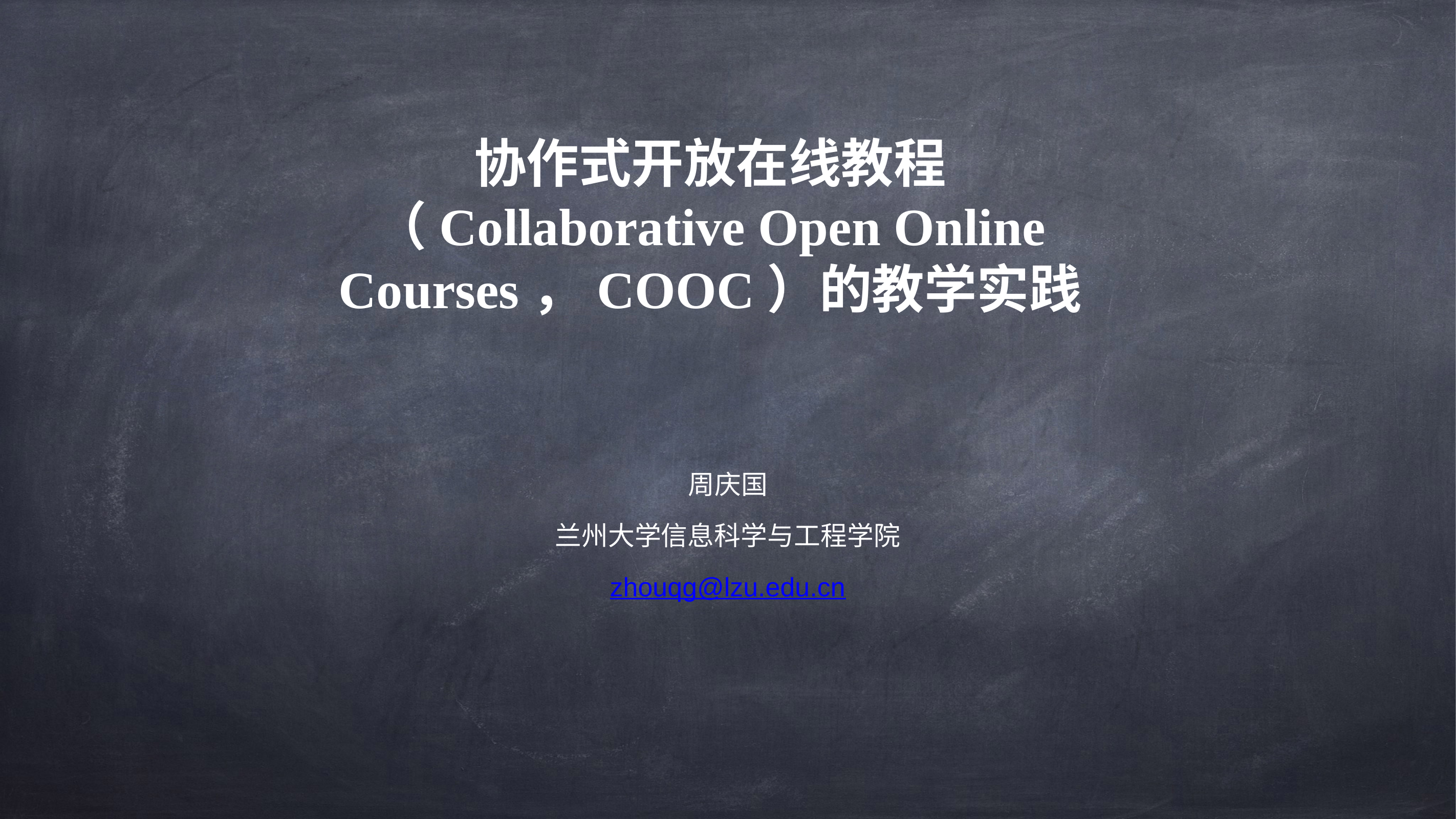

# 协作式开放在线教程（Collaborative Open Online Courses，COOC）的教学实践
周庆国
兰州大学信息科学与工程学院
zhouqg@lzu.edu.cn